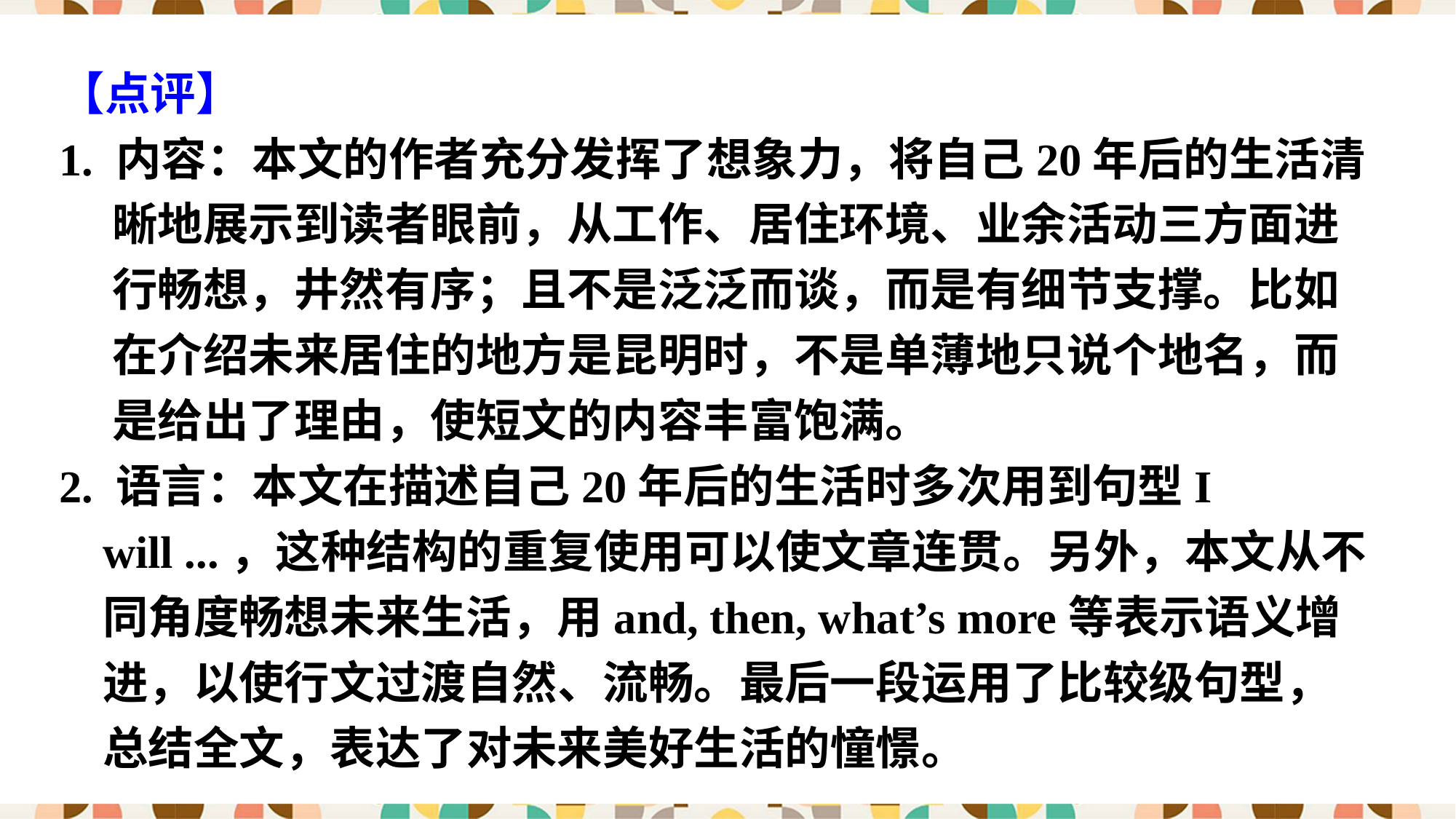

【点评】
1. 内容：本文的作者充分发挥了想象力，将自己20年后的生活清晰地展示到读者眼前，从工作、居住环境、业余活动三方面进行畅想，井然有序；且不是泛泛而谈，而是有细节支撑。比如在介绍未来居住的地方是昆明时，不是单薄地只说个地名，而是给出了理由，使短文的内容丰富饱满。
2. 语言：本文在描述自己20年后的生活时多次用到句型I will ...，这种结构的重复使用可以使文章连贯。另外，本文从不同角度畅想未来生活，用and, then, what’s more等表示语义增进，以使行文过渡自然、流畅。最后一段运用了比较级句型，总结全文，表达了对未来美好生活的憧憬。